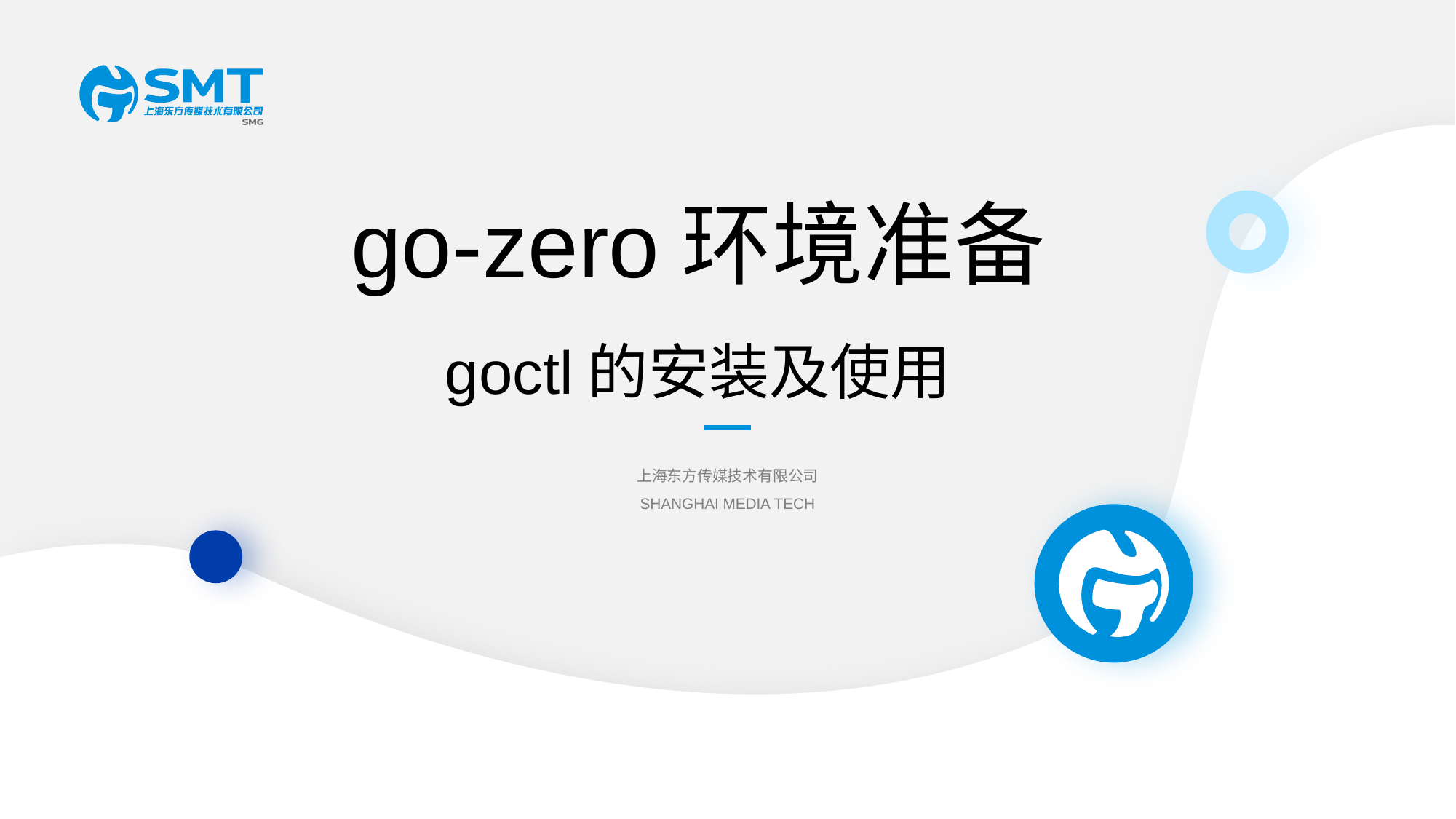

go-zero环境准备

e7d195523061f1c01bc539b90b65f09aca9bc726a3a4adba8C9E45B38E36AC8707C5D393223713CC8DD27123EF48A81803B5A1BFF3646AC546C23D4B23F46D5703AE6DAEEEE7BB41433C5E719609FF6B17966CF4B5E3466C7C3E3E05DE372A3BF27050A66B0A94642FBCC131F44598DE03CE3D2E273F2CE3969948F15F53D8D6A1595616543E0D1D3F6277079DAF4183
goctl的安装及使用
上海东方传媒技术有限公司
SHANGHAI MEDIA TECH